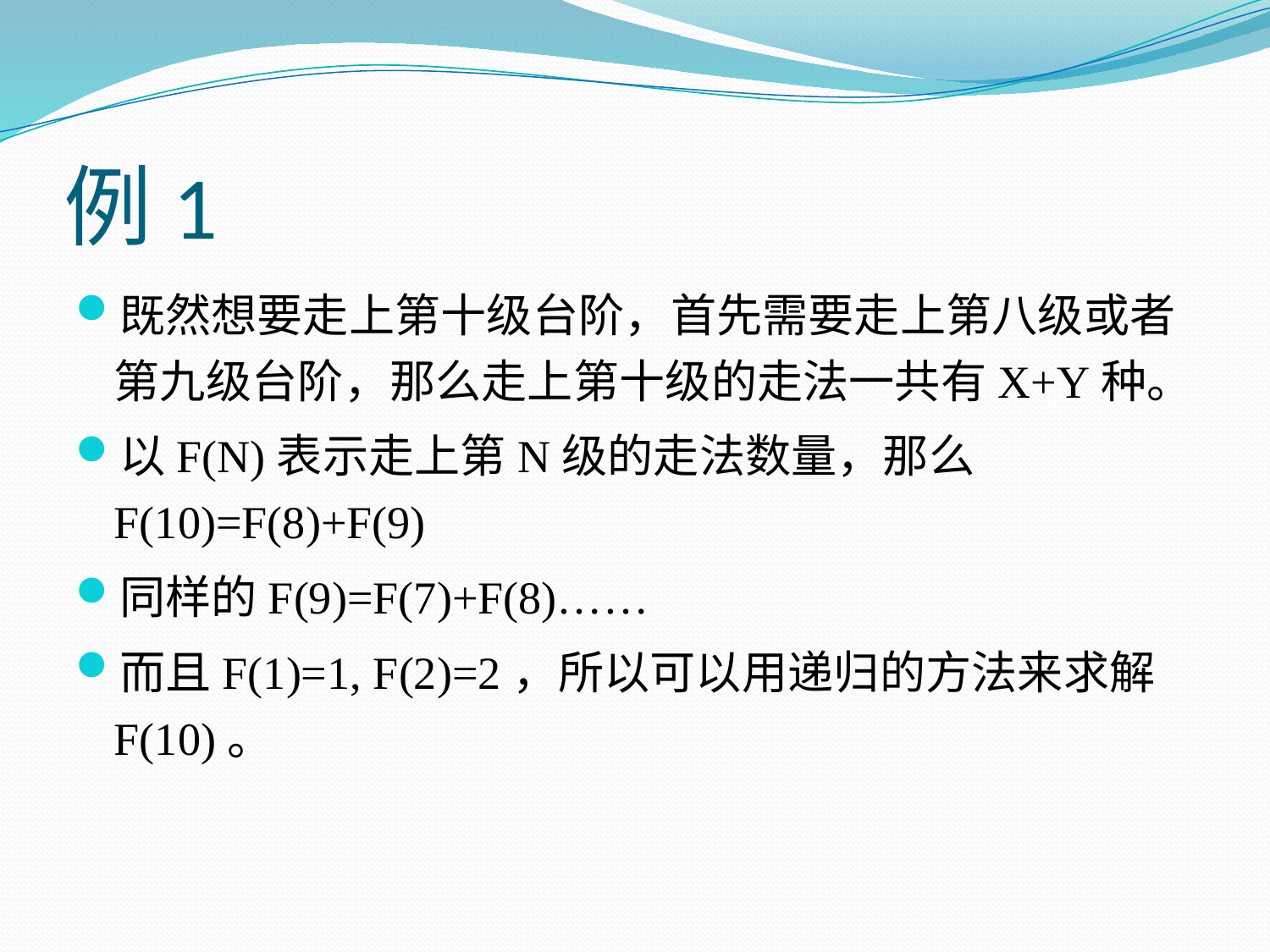

# 例1
既然想要走上第十级台阶，首先需要走上第八级或者第九级台阶，那么走上第十级的走法一共有X+Y种。
以F(N)表示走上第N级的走法数量，那么F(10)=F(8)+F(9)
同样的F(9)=F(7)+F(8)……
而且F(1)=1, F(2)=2，所以可以用递归的方法来求解F(10)。